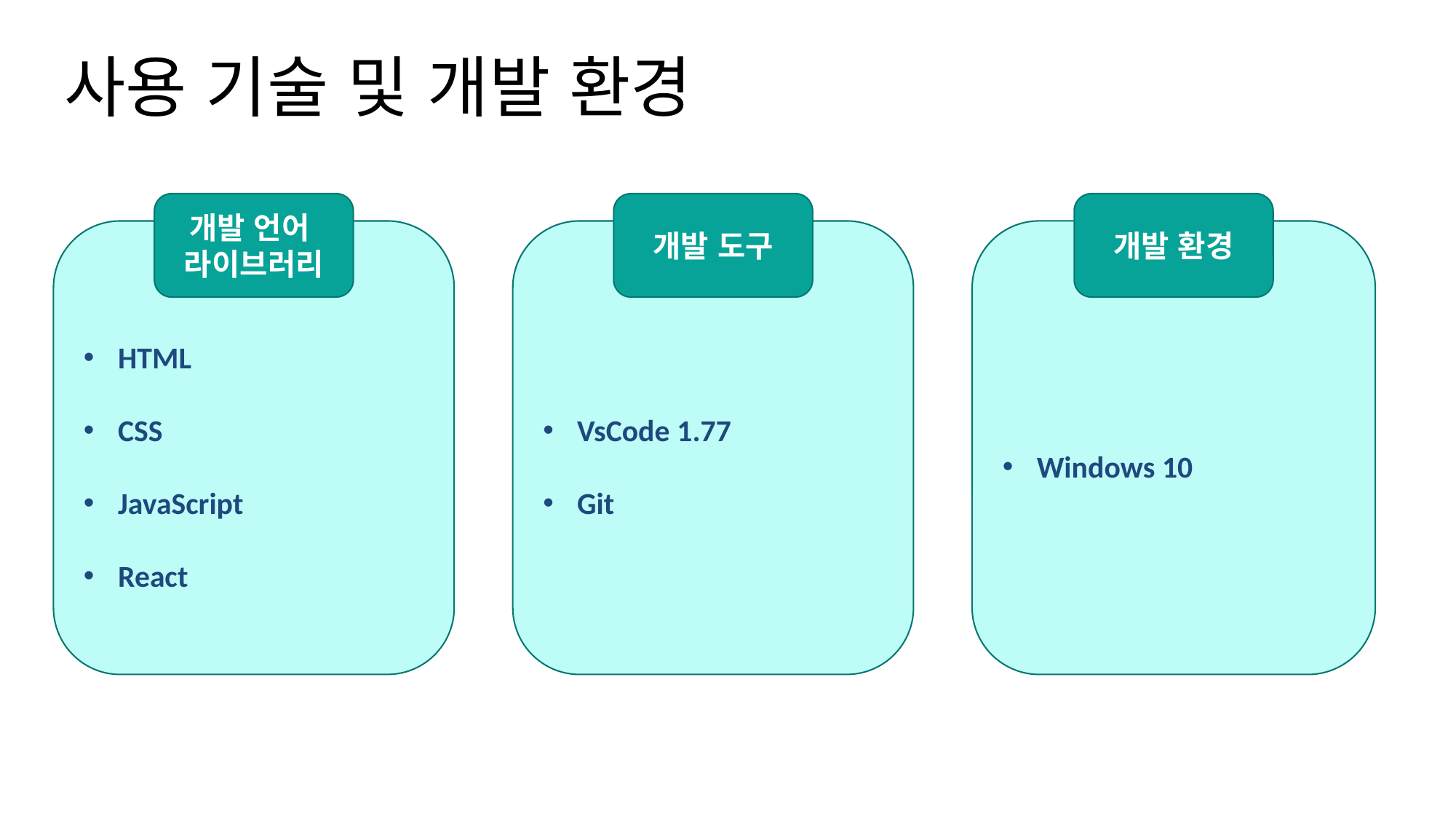

# 사용 기술 및 개발 환경
개발 언어
라이브러리
개발 도구
개발 환경
HTML
CSS
JavaScript
React
VsCode 1.77
Git
Windows 10